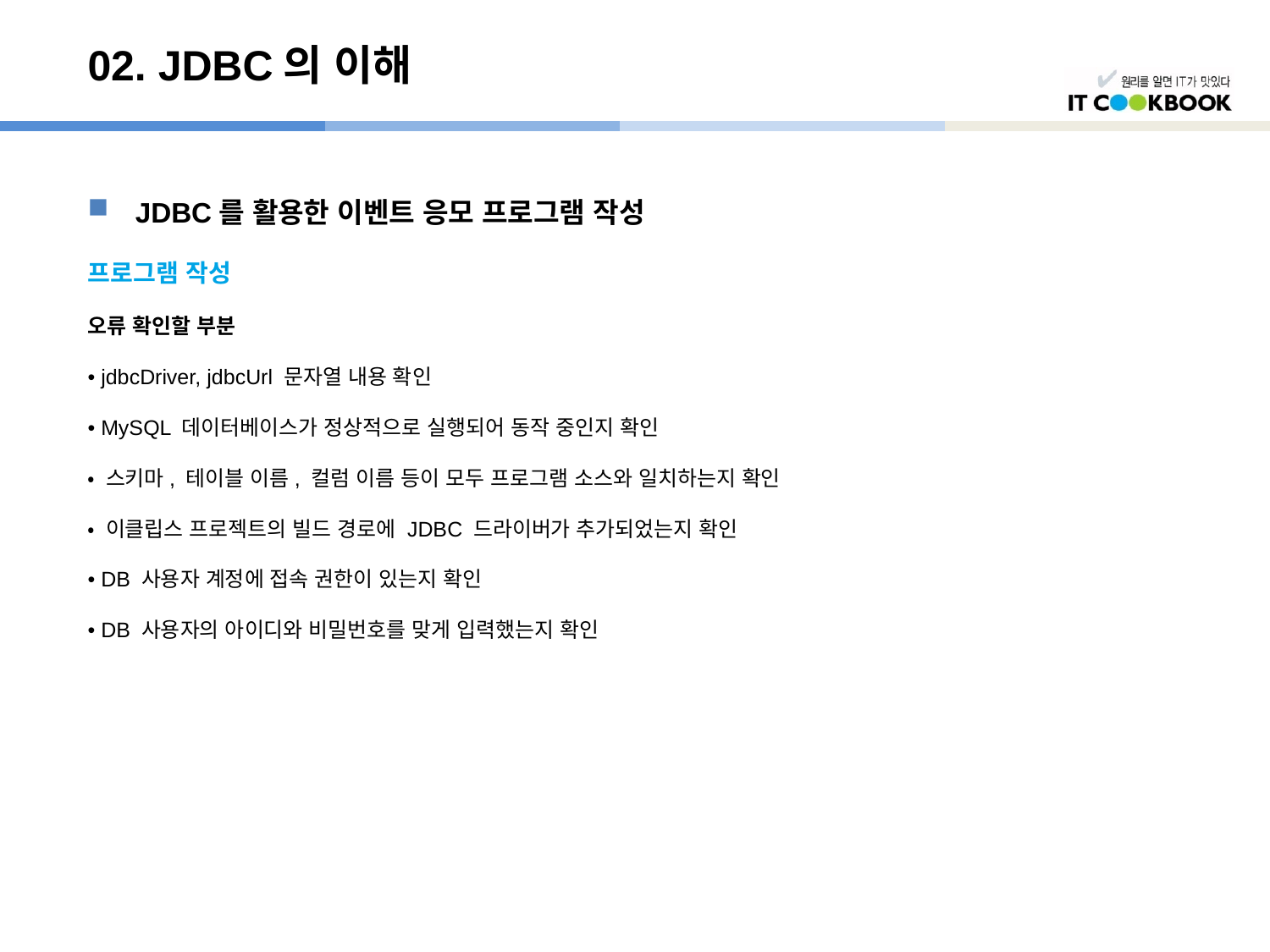

# 02. JDBC의 이해
JDBC를 활용한 이벤트 응모 프로그램 작성
프로그램 작성
오류 확인할 부분
• jdbcDriver, jdbcUrl 문자열 내용 확인
• MySQL 데이터베이스가 정상적으로 실행되어 동작 중인지 확인
• 스키마, 테이블 이름, 컬럼 이름 등이 모두 프로그램 소스와 일치하는지 확인
• 이클립스 프로젝트의 빌드 경로에 JDBC 드라이버가 추가되었는지 확인
• DB 사용자 계정에 접속 권한이 있는지 확인
• DB 사용자의 아이디와 비밀번호를 맞게 입력했는지 확인